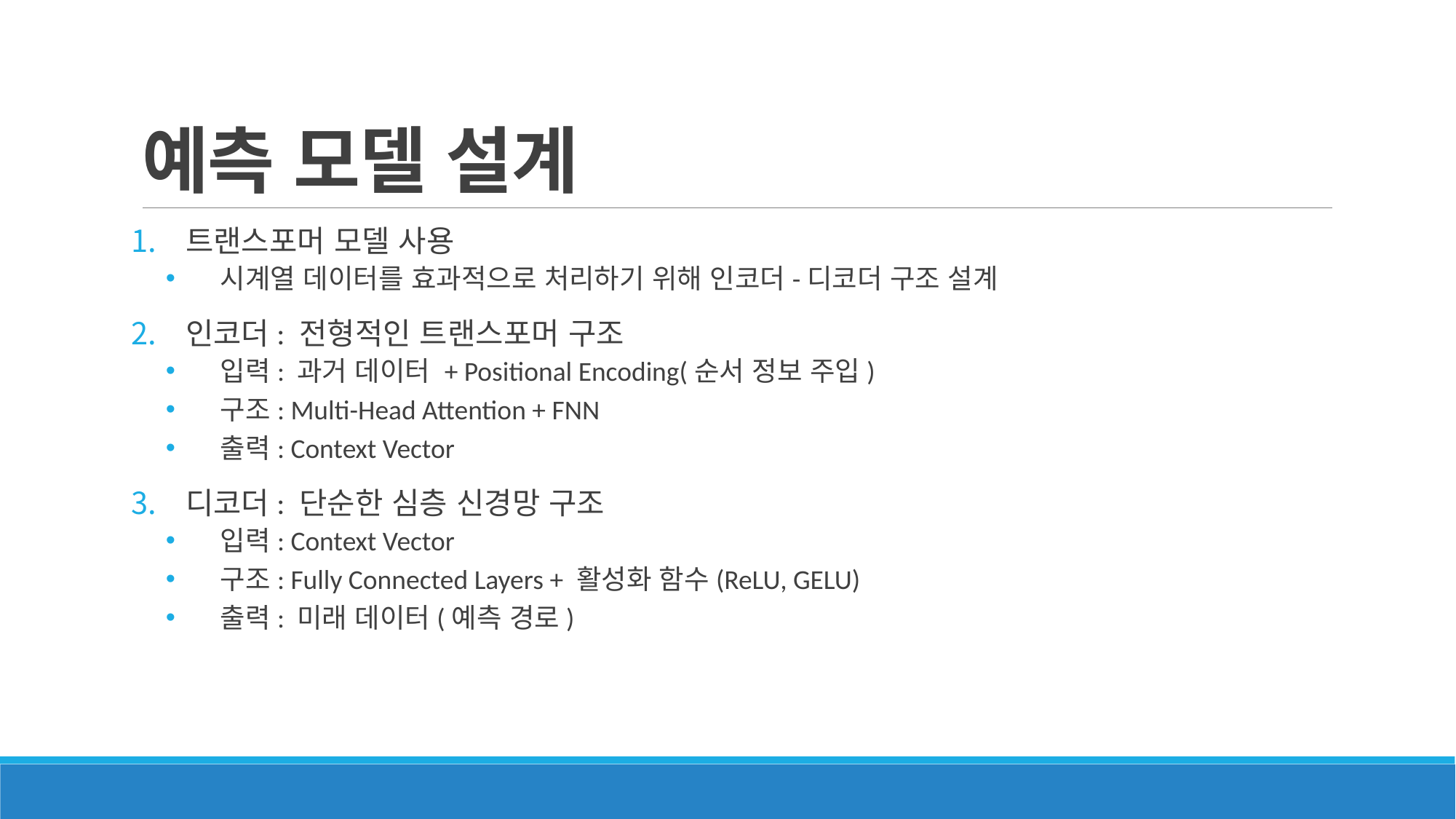

# 예측 모델 설계
트랜스포머 모델 사용
시계열 데이터를 효과적으로 처리하기 위해 인코더-디코더 구조 설계
인코더: 전형적인 트랜스포머 구조
입력: 과거 데이터 + Positional Encoding(순서 정보 주입)
구조: Multi-Head Attention + FNN
출력: Context Vector
디코더: 단순한 심층 신경망 구조
입력: Context Vector
구조: Fully Connected Layers + 활성화 함수(ReLU, GELU)
출력: 미래 데이터(예측 경로)